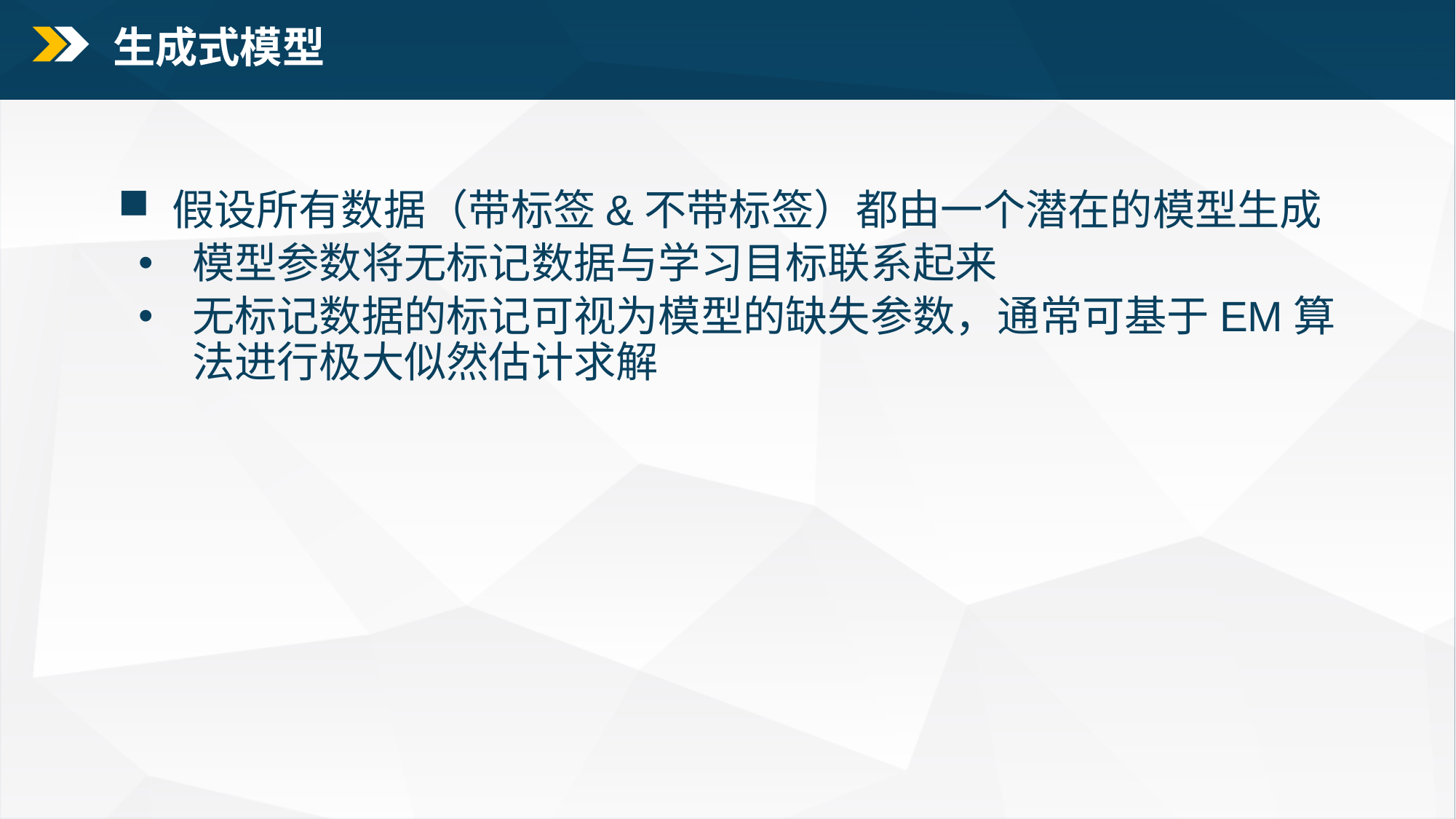

生成式模型
假设所有数据（带标签&不带标签）都由一个潜在的模型生成
模型参数将无标记数据与学习目标联系起来
无标记数据的标记可视为模型的缺失参数，通常可基于EM算法进行极大似然估计求解